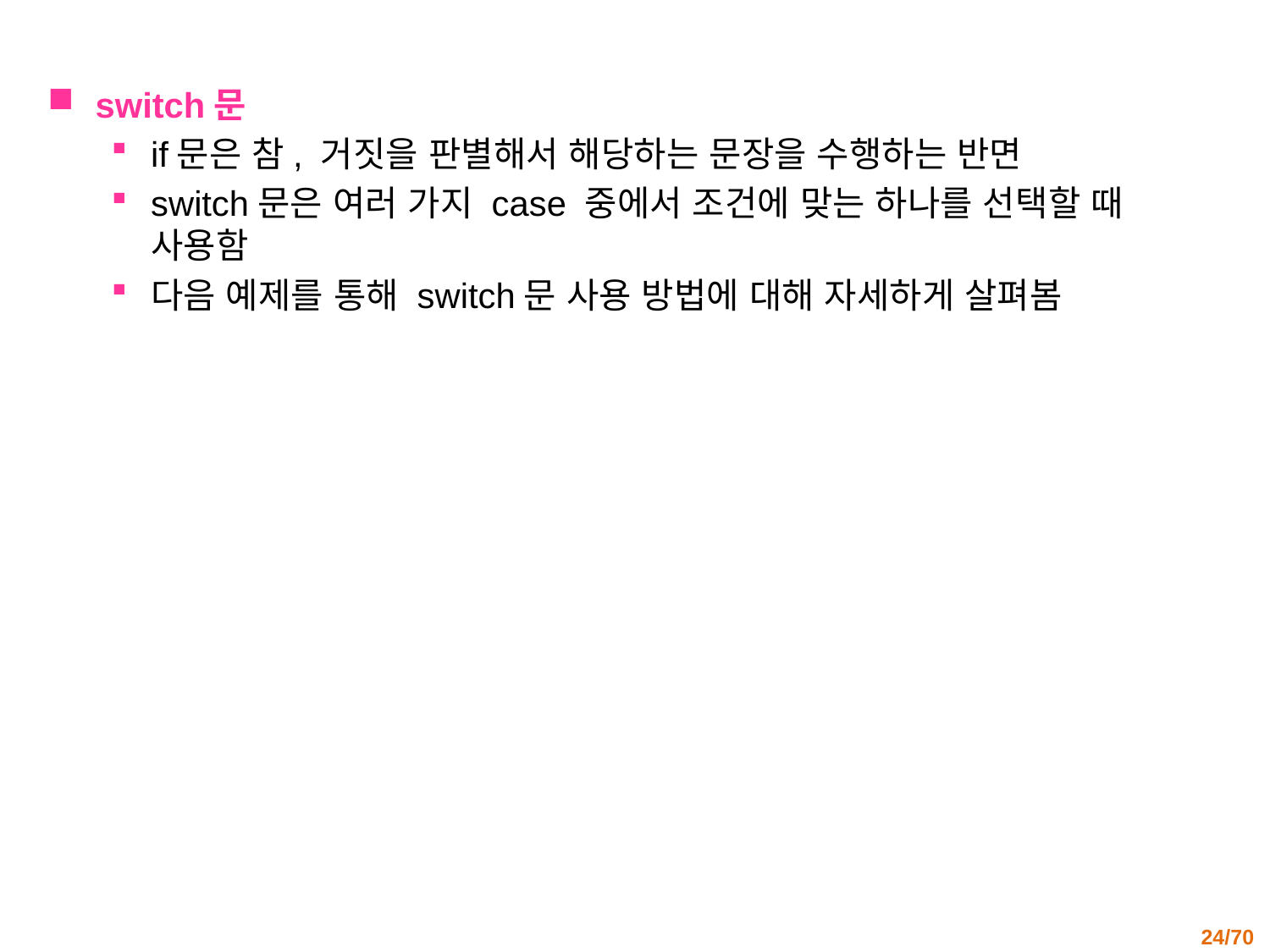

switch문
if문은 참, 거짓을 판별해서 해당하는 문장을 수행하는 반면
switch문은 여러 가지 case 중에서 조건에 맞는 하나를 선택할 때 사용함
다음 예제를 통해 switch문 사용 방법에 대해 자세하게 살펴봄